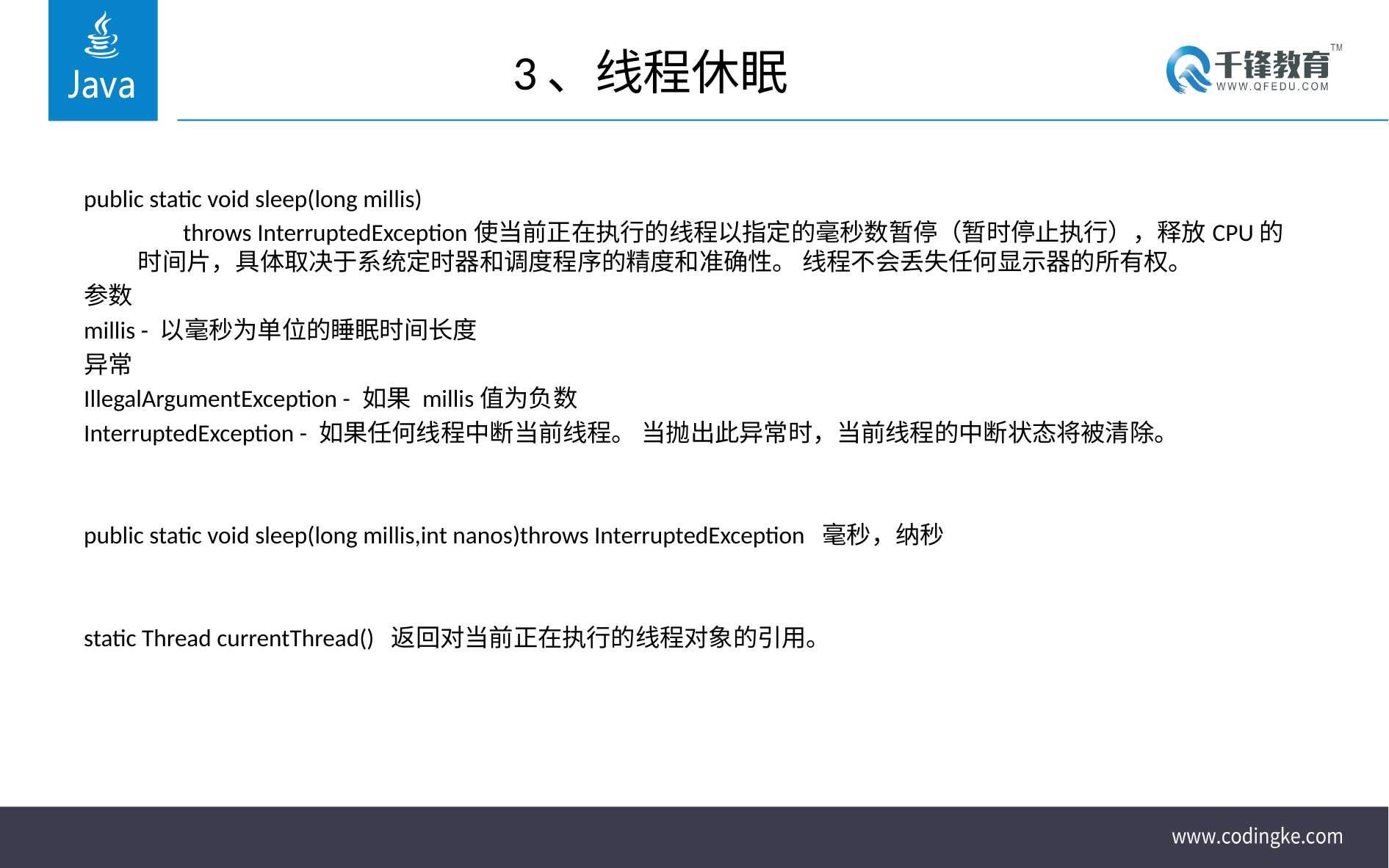

# 3、线程休眠
public static void sleep(long millis)
                  throws InterruptedException使当前正在执行的线程以指定的毫秒数暂停（暂时停止执行），释放CPU的时间片，具体取决于系统定时器和调度程序的精度和准确性。 线程不会丢失任何显示器的所有权。
参数
millis - 以毫秒为单位的睡眠时间长度
异常
IllegalArgumentException - 如果 millis值为负数
InterruptedException - 如果任何线程中断当前线程。 当抛出此异常时，当前线程的中断状态将被清除。

public static void sleep(long millis,int nanos)throws InterruptedException  毫秒，纳秒

static Thread currentThread()  返回对当前正在执行的线程对象的引用。